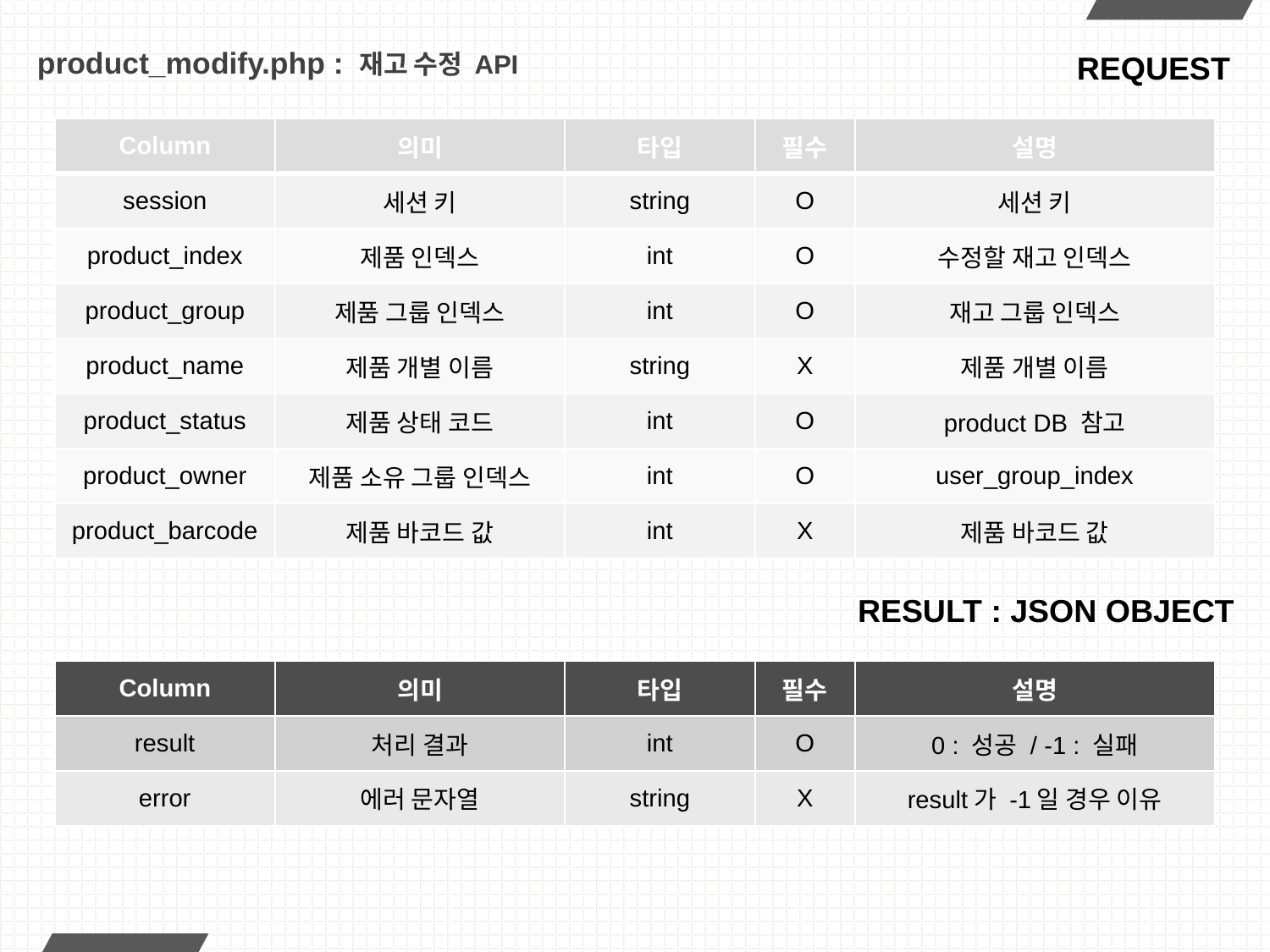

# product_modify.php : 재고 수정 API
REQUEST
| Column | 의미 | 타입 | 필수 | 설명 |
| --- | --- | --- | --- | --- |
| session | 세션 키 | string | O | 세션 키 |
| product\_index | 제품 인덱스 | int | O | 수정할 재고 인덱스 |
| product\_group | 제품 그룹 인덱스 | int | O | 재고 그룹 인덱스 |
| product\_name | 제품 개별 이름 | string | X | 제품 개별 이름 |
| product\_status | 제품 상태 코드 | int | O | product DB 참고 |
| product\_owner | 제품 소유 그룹 인덱스 | int | O | user\_group\_index |
| product\_barcode | 제품 바코드 값 | int | X | 제품 바코드 값 |
RESULT : JSON OBJECT
| Column | 의미 | 타입 | 필수 | 설명 |
| --- | --- | --- | --- | --- |
| result | 처리 결과 | int | O | 0 : 성공 / -1 : 실패 |
| error | 에러 문자열 | string | X | result가 -1일 경우 이유 |